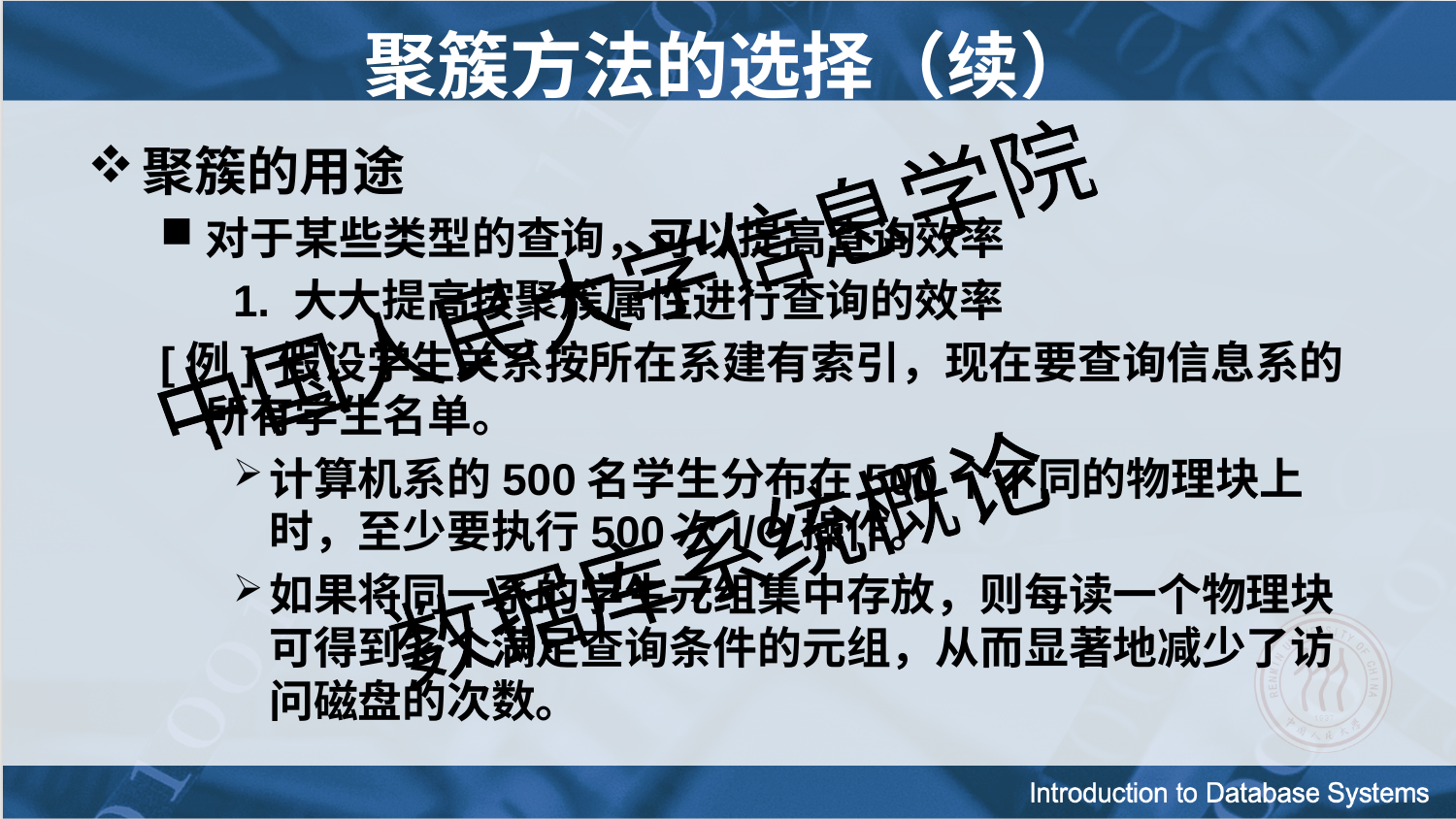

聚簇方法的选择（续）
聚簇的用途
对于某些类型的查询，可以提高查询效率
1. 大大提高按聚簇属性进行查询的效率
[例] 假设学生关系按所在系建有索引，现在要查询信息系的所有学生名单。
计算机系的500名学生分布在500个不同的物理块上时，至少要执行500次I/O操作。
如果将同一系的学生元组集中存放，则每读一个物理块可得到多个满足查询条件的元组，从而显著地减少了访问磁盘的次数。